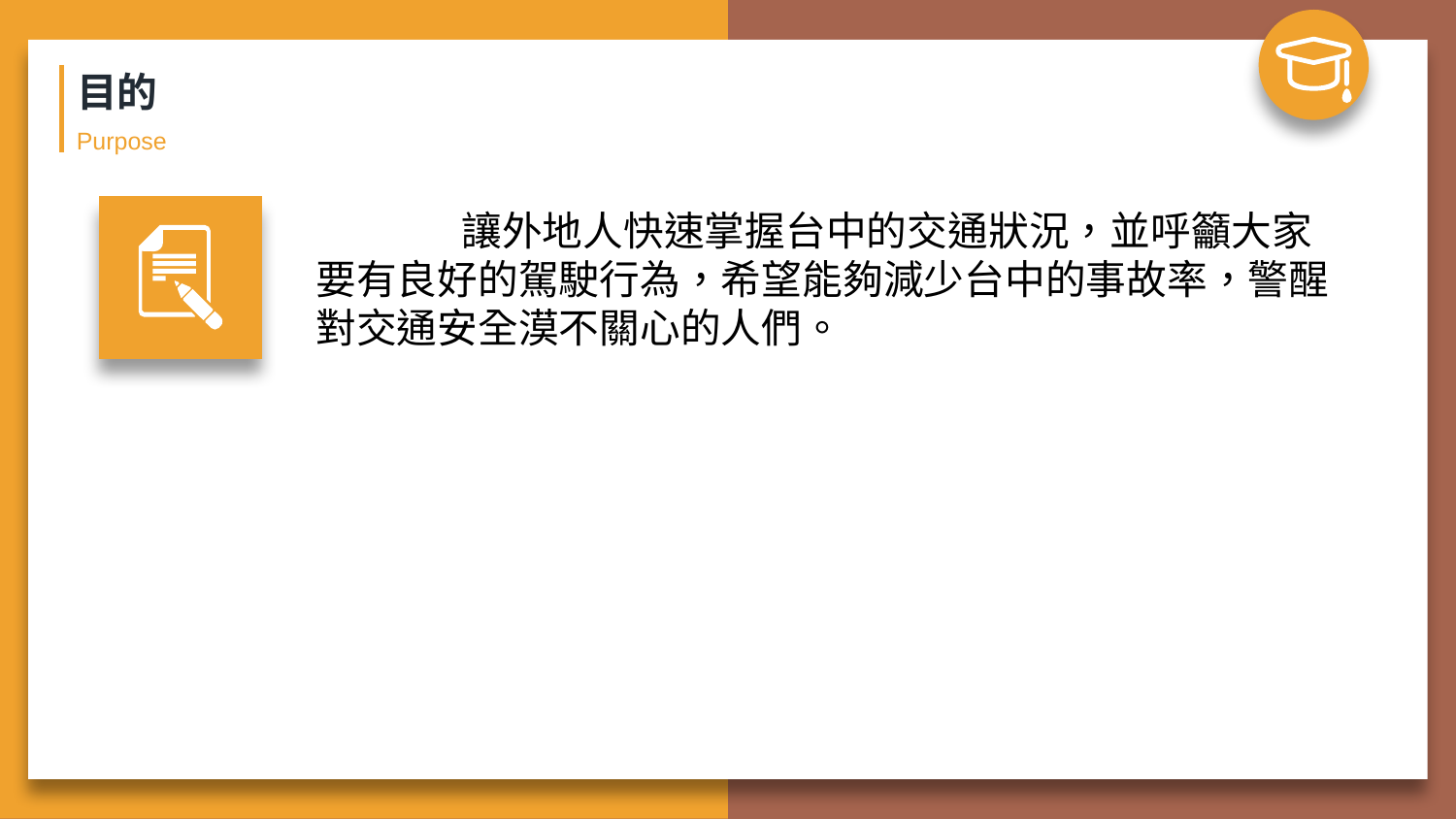

目的
Purpose

	讓外地人快速掌握台中的交通狀況，並呼籲大家要有良好的駕駛行為，希望能夠減少台中的事故率，警醒對交通安全漠不關心的人們。